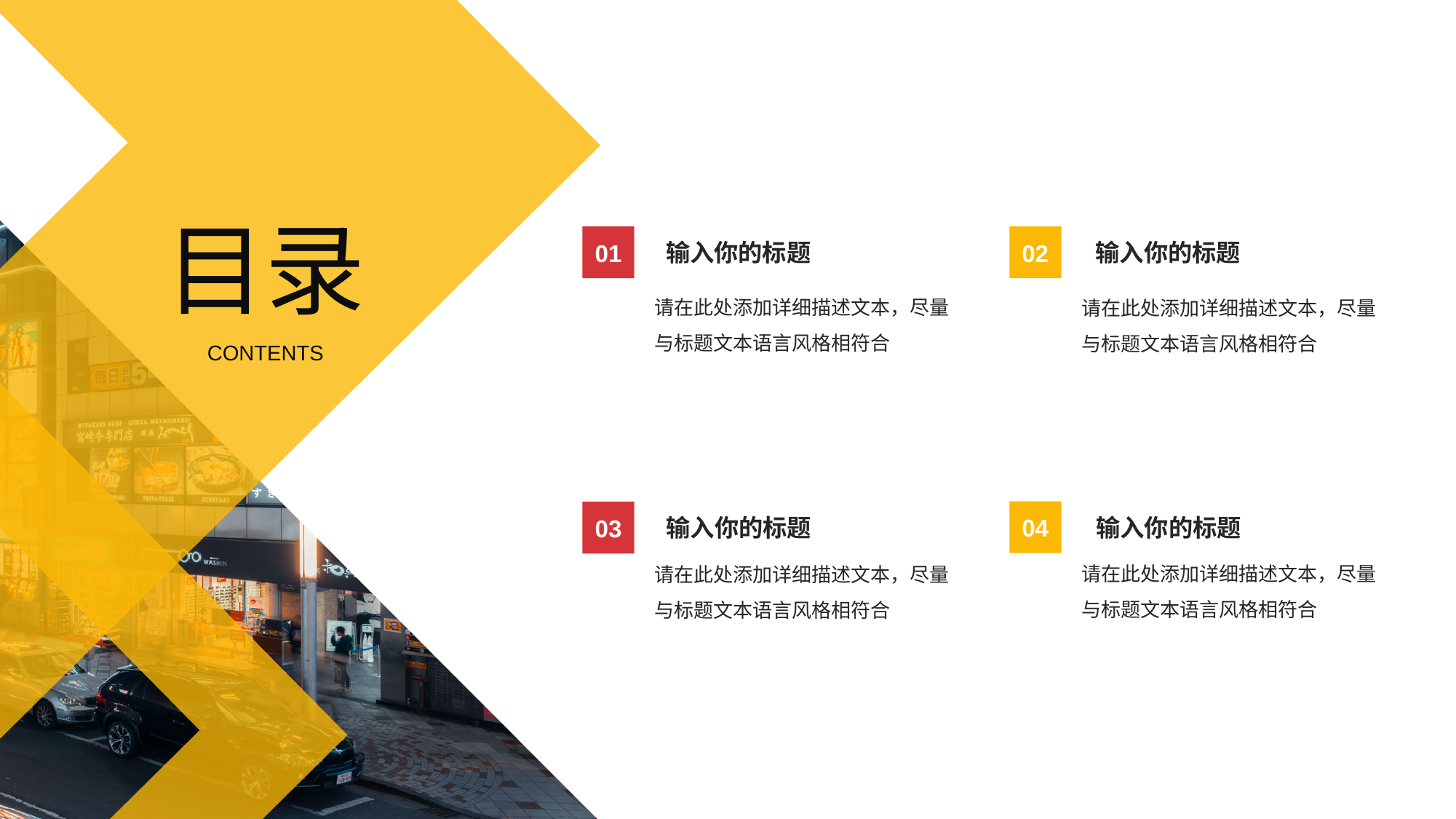

目录
CONTENTS
01
输入你的标题
请在此处添加详细描述文本，尽量与标题文本语言风格相符合
02
输入你的标题
请在此处添加详细描述文本，尽量与标题文本语言风格相符合

04
输入你的标题
请在此处添加详细描述文本，尽量与标题文本语言风格相符合
03
输入你的标题
请在此处添加详细描述文本，尽量与标题文本语言风格相符合